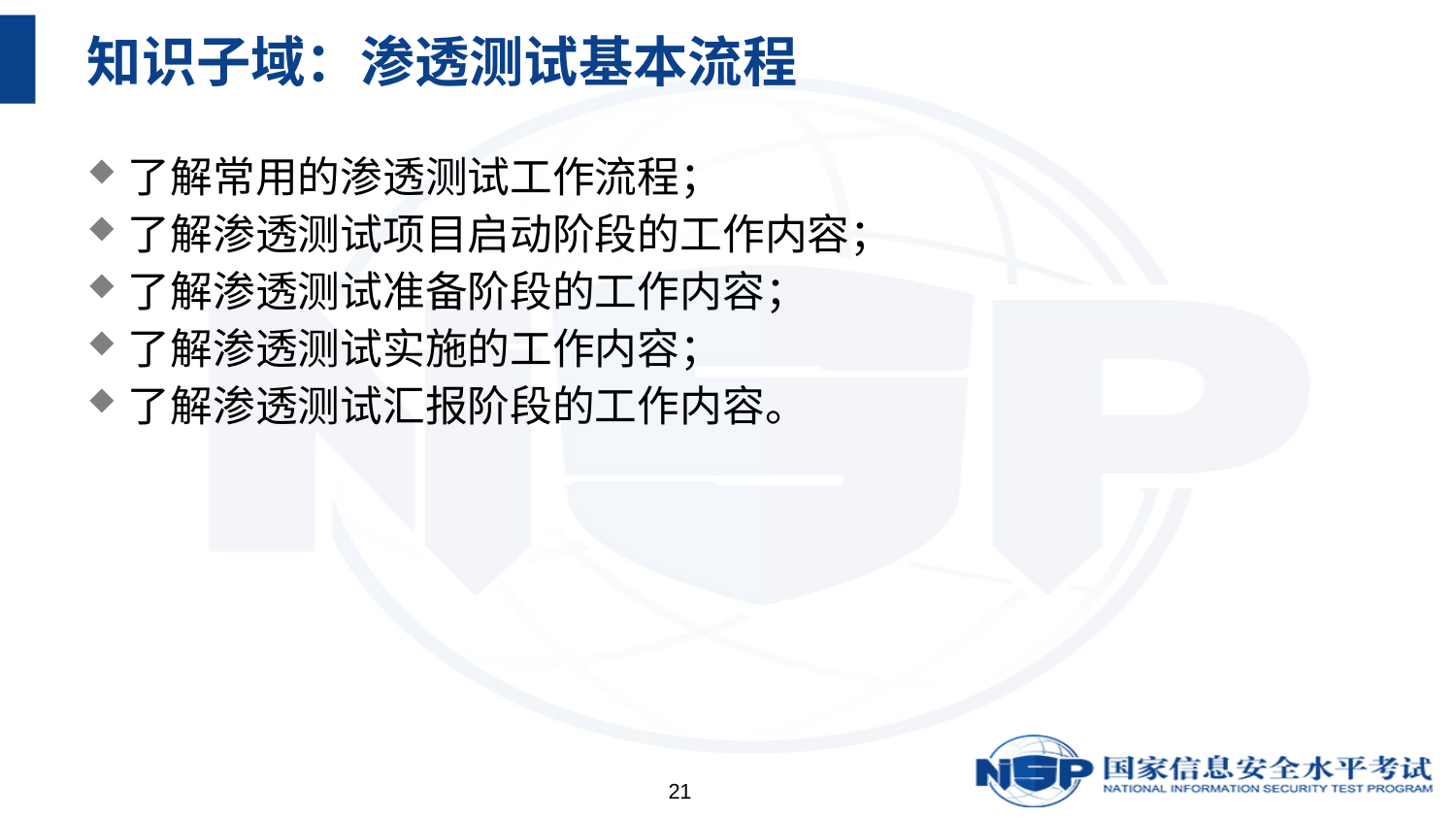

# 知识子域：渗透测试基本流程
了解常用的渗透测试工作流程；
了解渗透测试项目启动阶段的工作内容；
了解渗透测试准备阶段的工作内容；
了解渗透测试实施的工作内容；
了解渗透测试汇报阶段的工作内容。